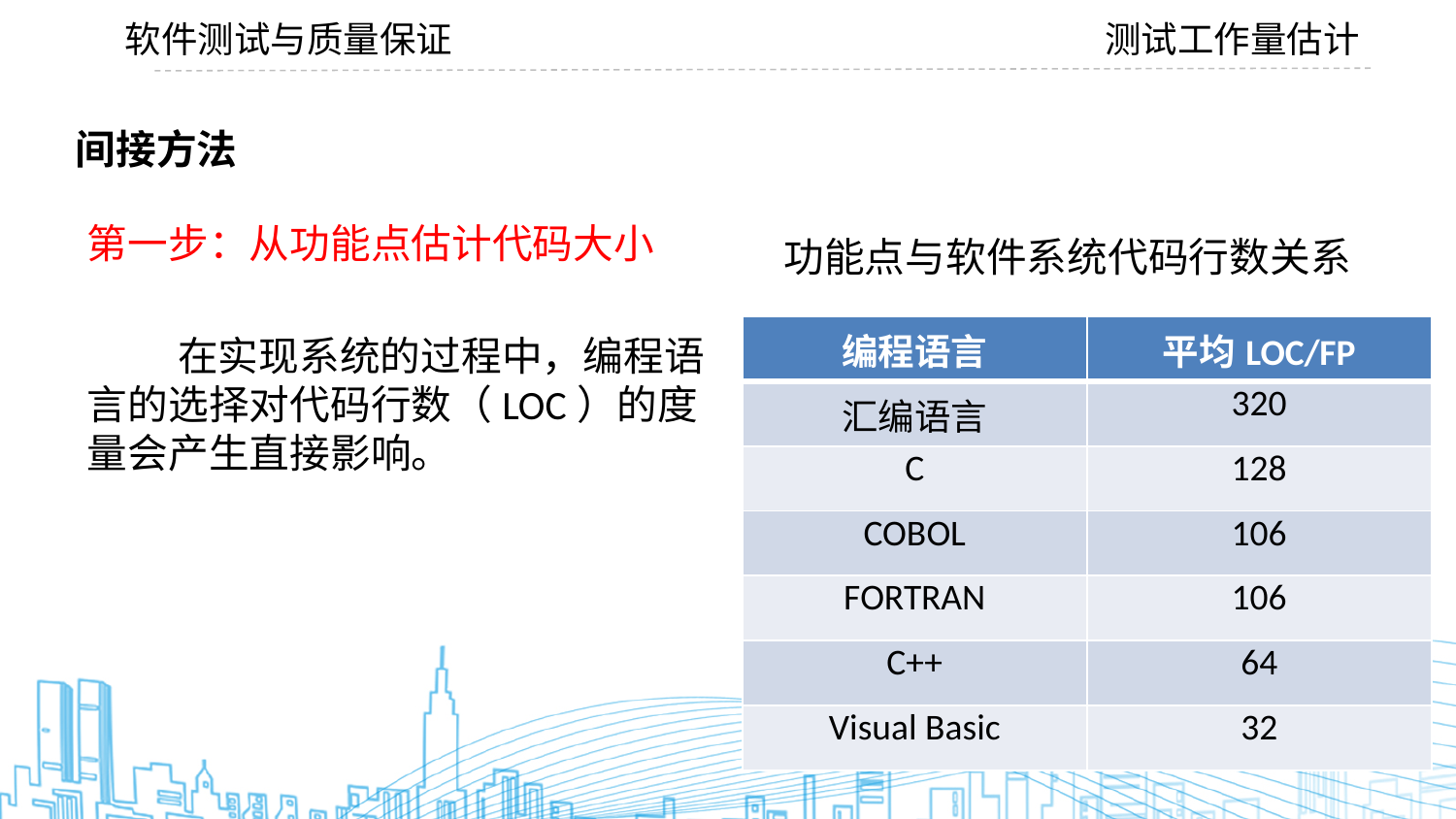

软件测试与质量保证
测试工作量估计
间接方法
第一步：从功能点估计代码大小

         在实现系统的过程中，编程语言的选择对代码行数（LOC）的度量会产生直接影响。

功能点与软件系统代码行数关系
| 编程语言 | 平均LOC/FP |
| --- | --- |
| 汇编语言 | 320 |
| C | 128 |
| COBOL | 106 |
| FORTRAN | 106 |
| C++ | 64 |
| Visual Basic | 32 |